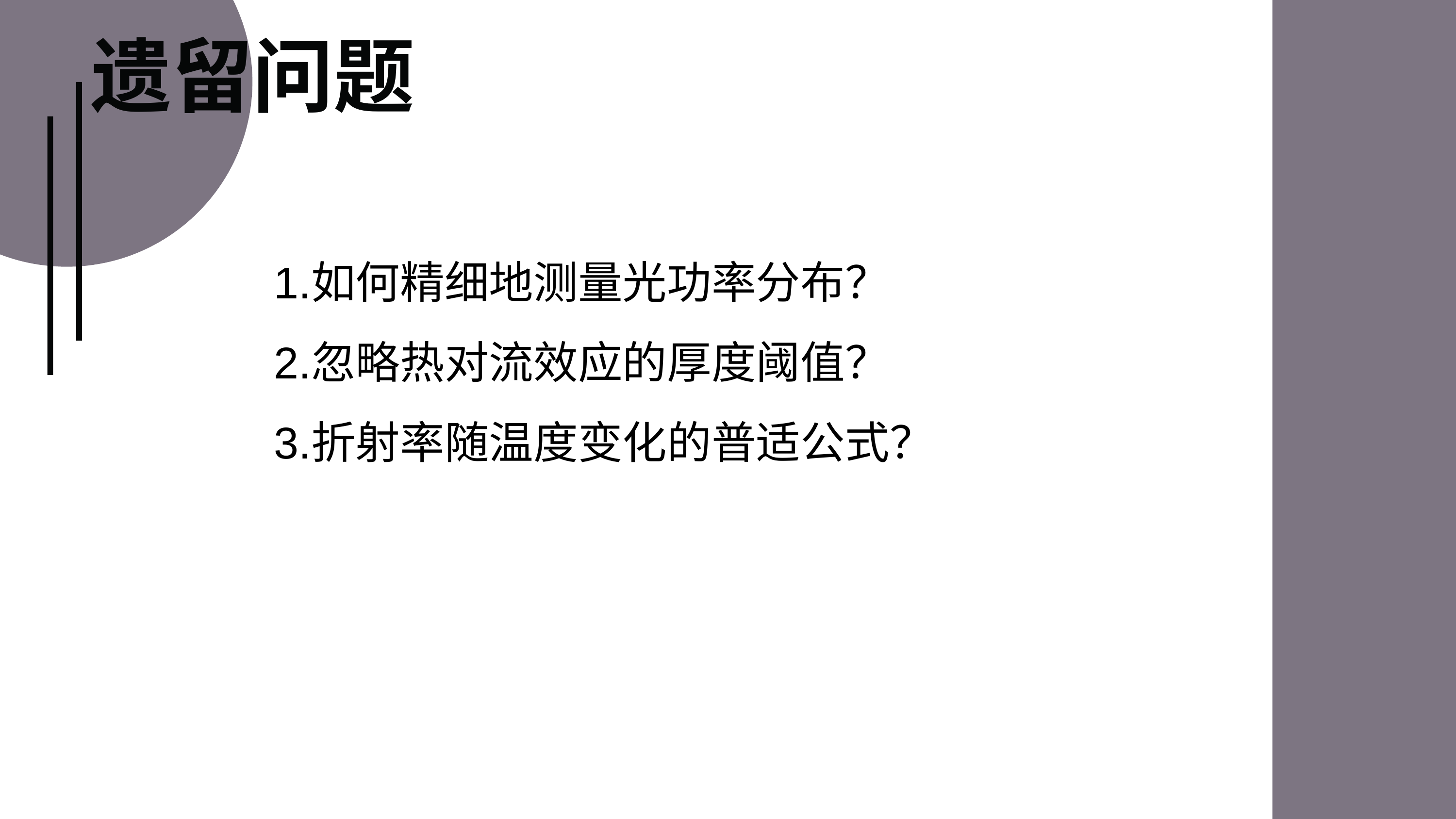

遗留问题

如何精细地测量光功率分布？
忽略热对流效应的厚度阈值？
折射率随温度变化的普适公式？
30